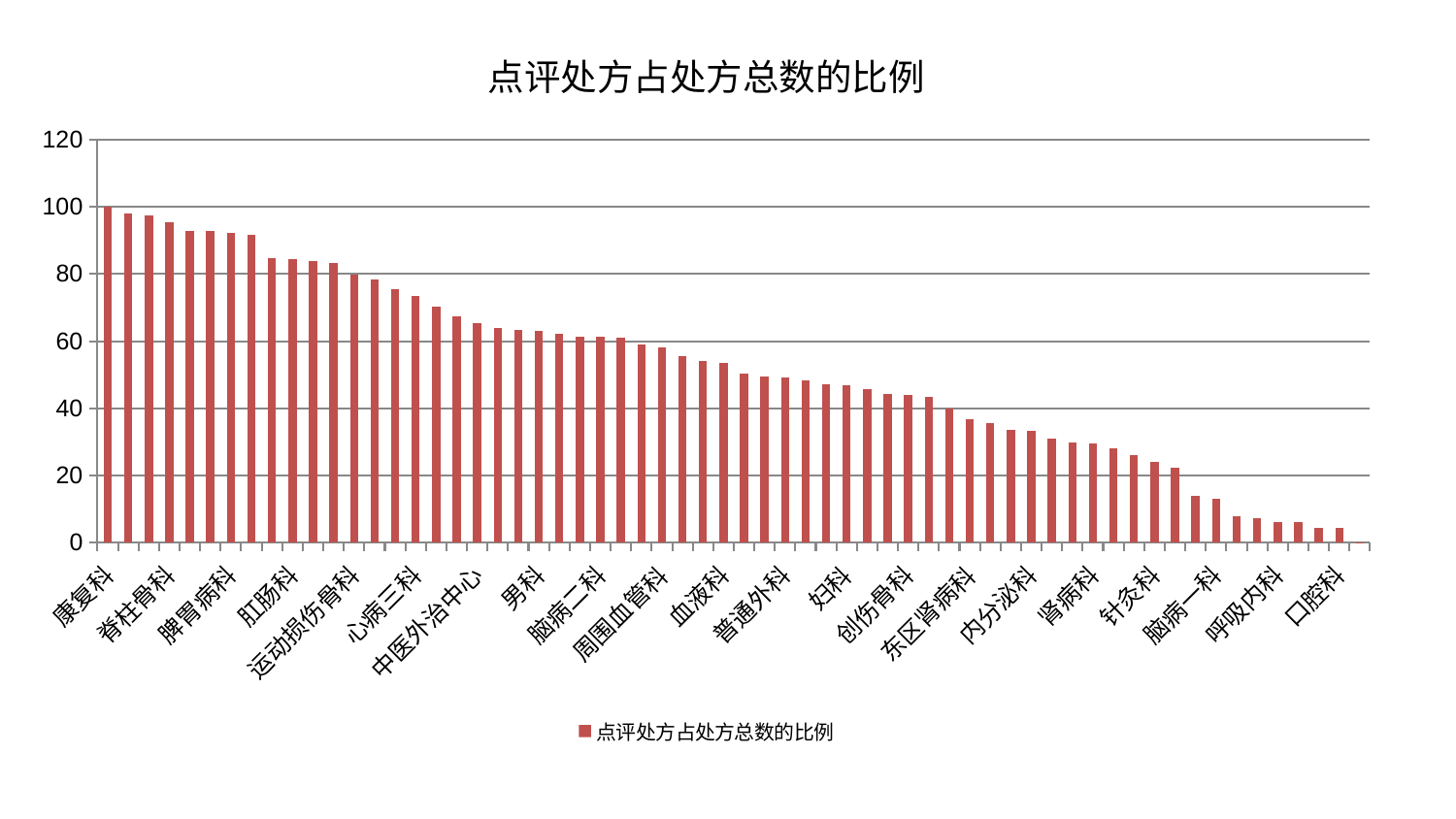

### Chart: 点评处方占处方总数的比例

| Category | 点评处方占处方总数的比例 |
|---|---|
| 康复科 | 100.0 |
| 治未病中心 | 98.02181333989151 |
| 显微骨科 | 97.500497797522 |
| 脊柱骨科 | 95.53576756371146 |
| 产科 | 92.85592604554026 |
| 心病一科 | 92.7612051130503 |
| 脾胃病科 | 92.33855306703123 |
| 心血管内科 | 91.66173329159268 |
| 神经内科 | 84.67020683870687 |
| 肛肠科 | 84.3198241884727 |
| 泌尿外科 | 83.88748655043678 |
| 皮肤科 | 83.18752618832359 |
| 运动损伤骨科 | 79.78250127513655 |
| 西区重症医学科 | 78.44835954895002 |
| 耳鼻喉科 | 75.6129339034428 |
| 心病三科 | 73.32093129434668 |
| 肝胆外科 | 70.20139407018742 |
| 老年医学科 | 67.44291628302766 |
| 中医外治中心 | 65.50055353518572 |
| 胸外科 | 64.01429732252362 |
| 推拿科 | 63.26460718487768 |
| 男科 | 63.145353359614006 |
| 脑病三科 | 62.07103262590466 |
| 微创骨科 | 61.370453267333005 |
| 脑病二科 | 61.34517221227189 |
| 消化内科 | 60.9424465146687 |
| 小儿推拿科 | 59.0593506859786 |
| 周围血管科 | 58.063632766956765 |
| 综合内科 | 55.57833556305012 |
| 风湿病科 | 54.23912554348018 |
| 血液科 | 53.65075508293744 |
| 身心医学科 | 50.229273973247736 |
| 神经外科 | 49.362269135819226 |
| 普通外科 | 49.289135025880164 |
| 眼科 | 48.36210124513646 |
| 美容皮肤科 | 47.213381846903815 |
| 妇科 | 46.91420649827965 |
| 肾脏内科 | 45.719079576702775 |
| 心病二科 | 44.21863767977384 |
| 创伤骨科 | 44.074559291181004 |
| 心病四科 | 43.315510242089395 |
| 中医经典科 | 39.91329462713247 |
| 东区肾病科 | 36.726390032675965 |
| 小儿骨科 | 35.689834233902985 |
| 妇科妇二科合并 | 33.72616064637909 |
| 内分泌科 | 33.32128366317574 |
| 儿科 | 31.05316140286904 |
| 重症医学科 | 29.918942547162235 |
| 肾病科 | 29.454007850773735 |
| 东区重症医学科 | 28.002353737074294 |
| 肝病科 | 25.998324796685086 |
| 针灸科 | 24.113735031976837 |
| 脾胃科消化科合并 | 22.217702835217924 |
| 骨科 | 13.893169450077757 |
| 脑病一科 | 12.919827990805258 |
| 肿瘤内科 | 7.740767464117092 |
| 关节骨科 | 7.316357171632502 |
| 呼吸内科 | 6.188353730440789 |
| 乳腺甲状腺外科 | 6.132857377962902 |
| 妇二科 | 4.491459312906309 |
| 口腔科 | 4.395560037467784 |
| 医院 | 0.01277441454202912 |
175